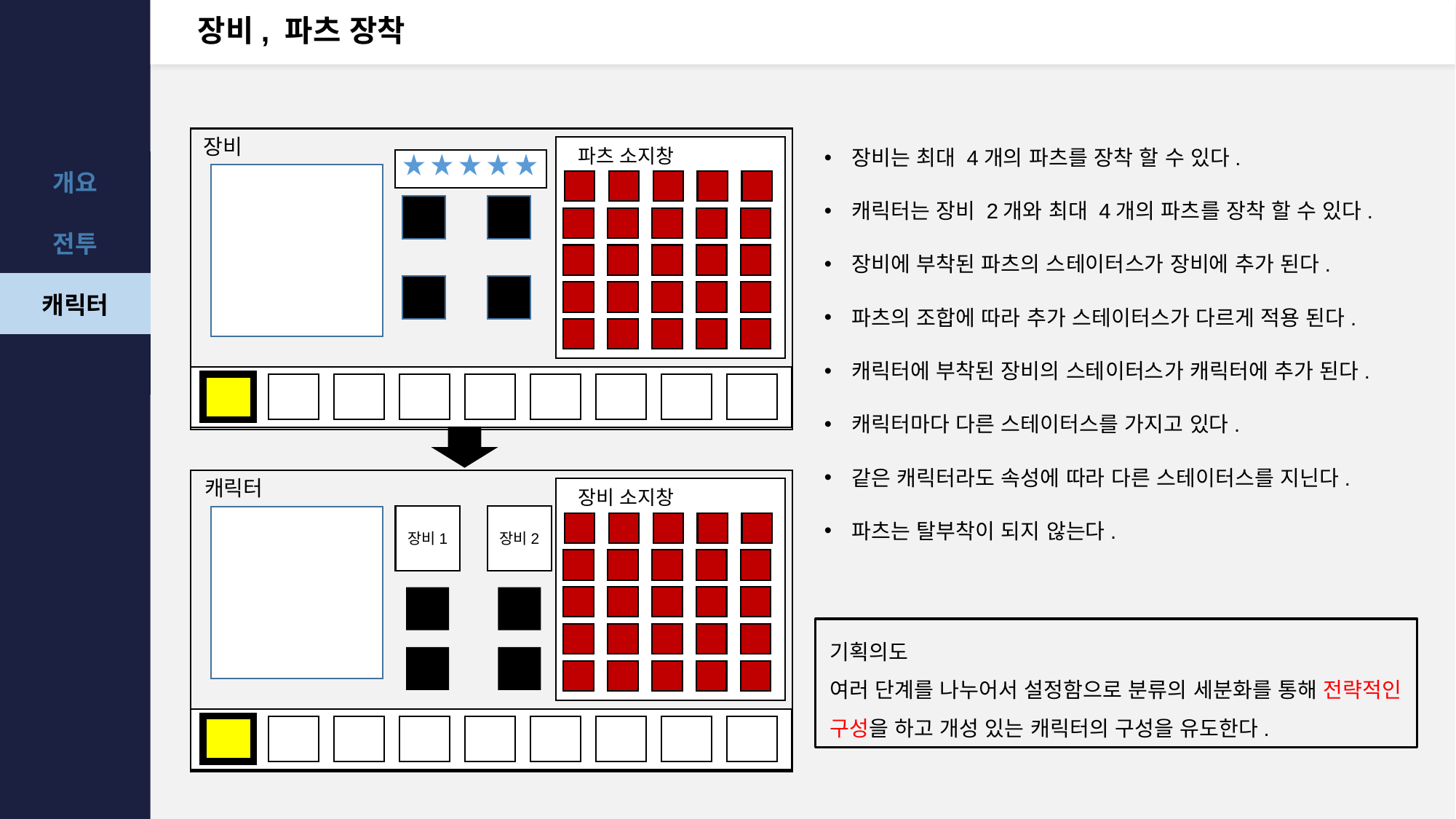

# 장비, 파츠 장착
장비는 최대 4개의 파츠를 장착 할 수 있다.
캐릭터는 장비 2개와 최대 4개의 파츠를 장착 할 수 있다.
장비에 부착된 파츠의 스테이터스가 장비에 추가 된다.
파츠의 조합에 따라 추가 스테이터스가 다르게 적용 된다.
캐릭터에 부착된 장비의 스테이터스가 캐릭터에 추가 된다.
캐릭터마다 다른 스테이터스를 가지고 있다.
같은 캐릭터라도 속성에 따라 다른 스테이터스를 지닌다.
파츠는 탈부착이 되지 않는다.

장비

파츠 소지창

캐릭터

장비 소지창

장비1
장비2

기획의도
여러 단계를 나누어서 설정함으로 분류의 세분화를 통해 전략적인 구성을 하고 개성 있는 캐릭터의 구성을 유도한다.